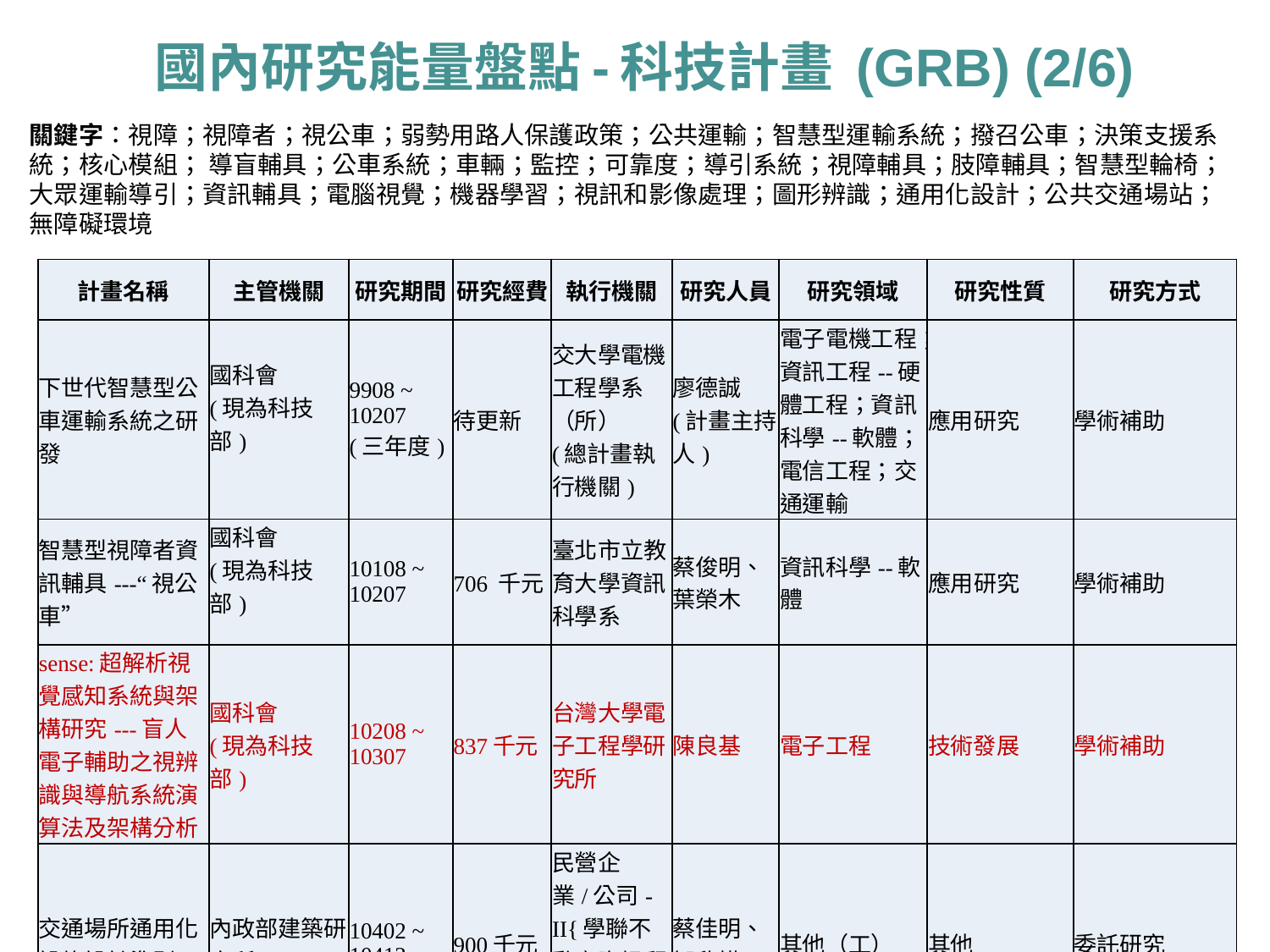

# 國內研究能量盤點-科技計畫 (GRB) (2/6)
關鍵字：視障；視障者；視公車；弱勢用路人保護政策；公共運輸；智慧型運輸系統；撥召公車；決策支援系統；核心模組； 導盲輔具；公車系統；車輛；監控；可靠度；導引系統；視障輔具；肢障輔具；智慧型輪椅；大眾運輸導引；資訊輔具；電腦視覺；機器學習；視訊和影像處理；圖形辨識；通用化設計；公共交通場站；無障礙環境
| 計畫名稱 | 主管機關 | 研究期間 | 研究經費 | 執行機關 | 研究人員 | 研究領域 | 研究性質 | 研究方式 |
| --- | --- | --- | --- | --- | --- | --- | --- | --- |
| 下世代智慧型公車運輸系統之研發 | 國科會 (現為科技部) | 9908 ~ 10207 (三年度) | 待更新 | 交大學電機工程學系（所） (總計畫執行機關) | 廖德誠 (計畫主持人) | 電子電機工程；資訊工程--硬體工程；資訊科學--軟體；電信工程；交通運輸 | 應用研究 | 學術補助 |
| 智慧型視障者資訊輔具---“視公車” | 國科會 (現為科技部) | 10108 ~ 10207 | 706 千元 | 臺北市立教育大學資訊科學系 | 蔡俊明、葉榮木 | 資訊科學--軟體 | 應用研究 | 學術補助 |
| sense:超解析視覺感知系統與架構研究---盲人電子輔助之視辨識與導航系統演算法及架構分析 | 國科會 (現為科技部) | 10208 ~ 10307 | 837千元 | 台灣大學電子工程學研究所 | 陳良基 | 電子工程 | 技術發展 | 學術補助 |
| 交通場所通用化設施設計準則 | 內政部建築研究所 | 10402 ~ 10412 | 900千元 | 民營企業/公司-II{學聯不動產資訊顧問有限公司} | 蔡佳明、鄒欣樺 | 其他（工） | 其他 | 委託研究 |